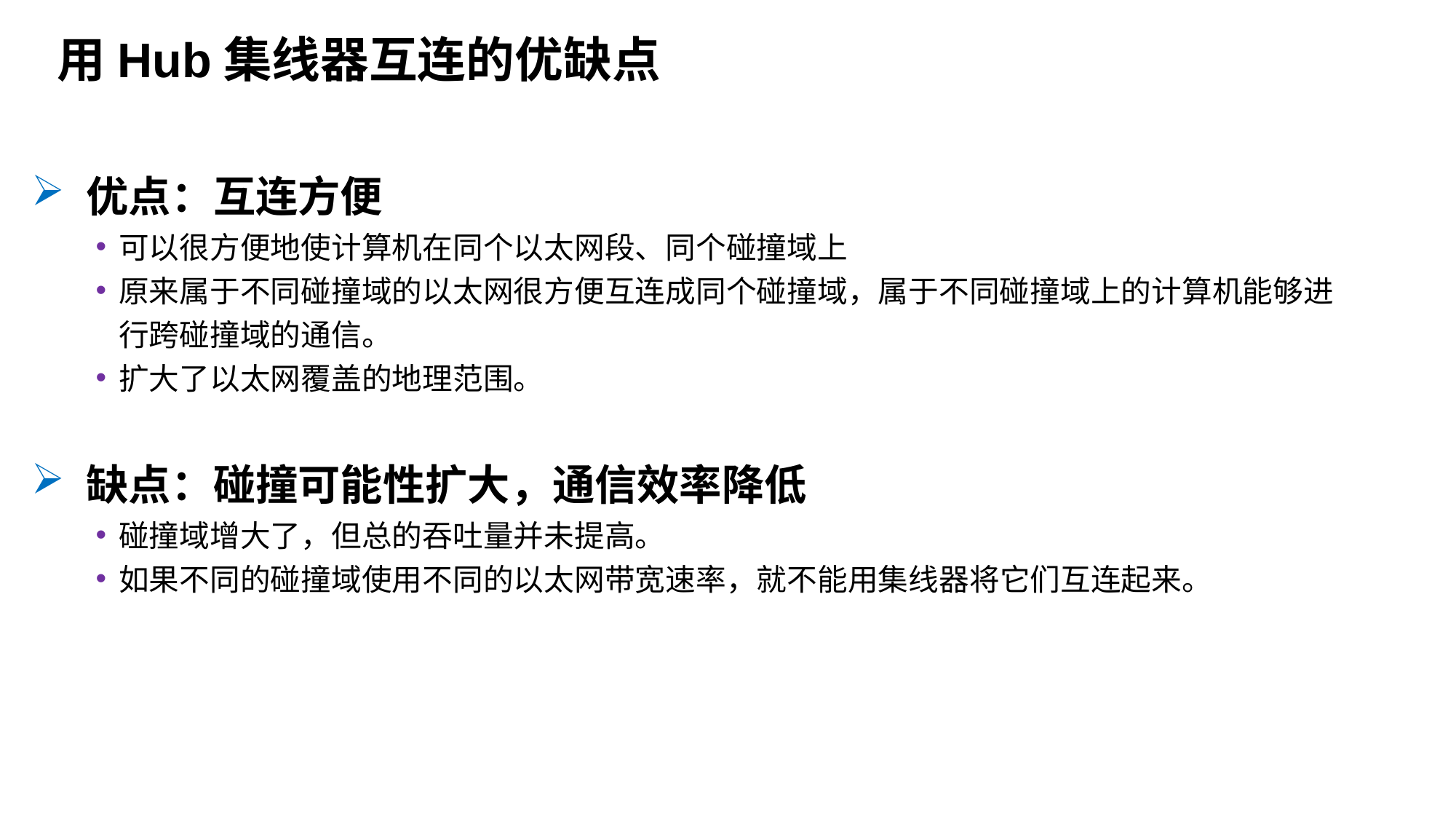

用Hub集线器互连的优缺点
用集线器扩展以太网
优点：互连方便
可以很方便地使计算机在同个以太网段、同个碰撞域上
原来属于不同碰撞域的以太网很方便互连成同个碰撞域，属于不同碰撞域上的计算机能够进行跨碰撞域的通信。
扩大了以太网覆盖的地理范围。

缺点：碰撞可能性扩大，通信效率降低
碰撞域增大了，但总的吞吐量并未提高。
如果不同的碰撞域使用不同的以太网带宽速率，就不能用集线器将它们互连起来。